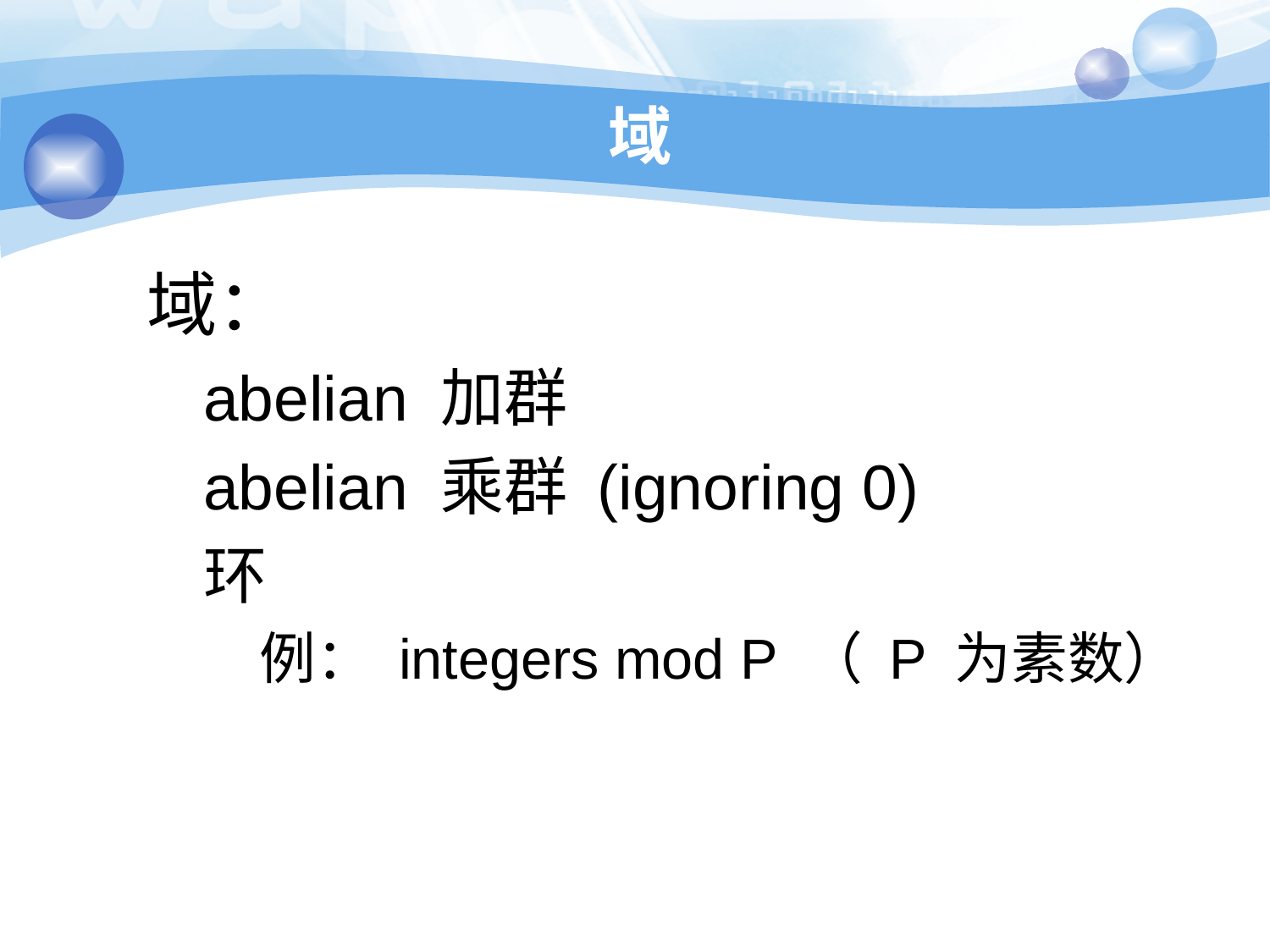

# 域
域：
abelian 加群
abelian 乘群 (ignoring 0)
环
例： integers mod P （ P 为素数）